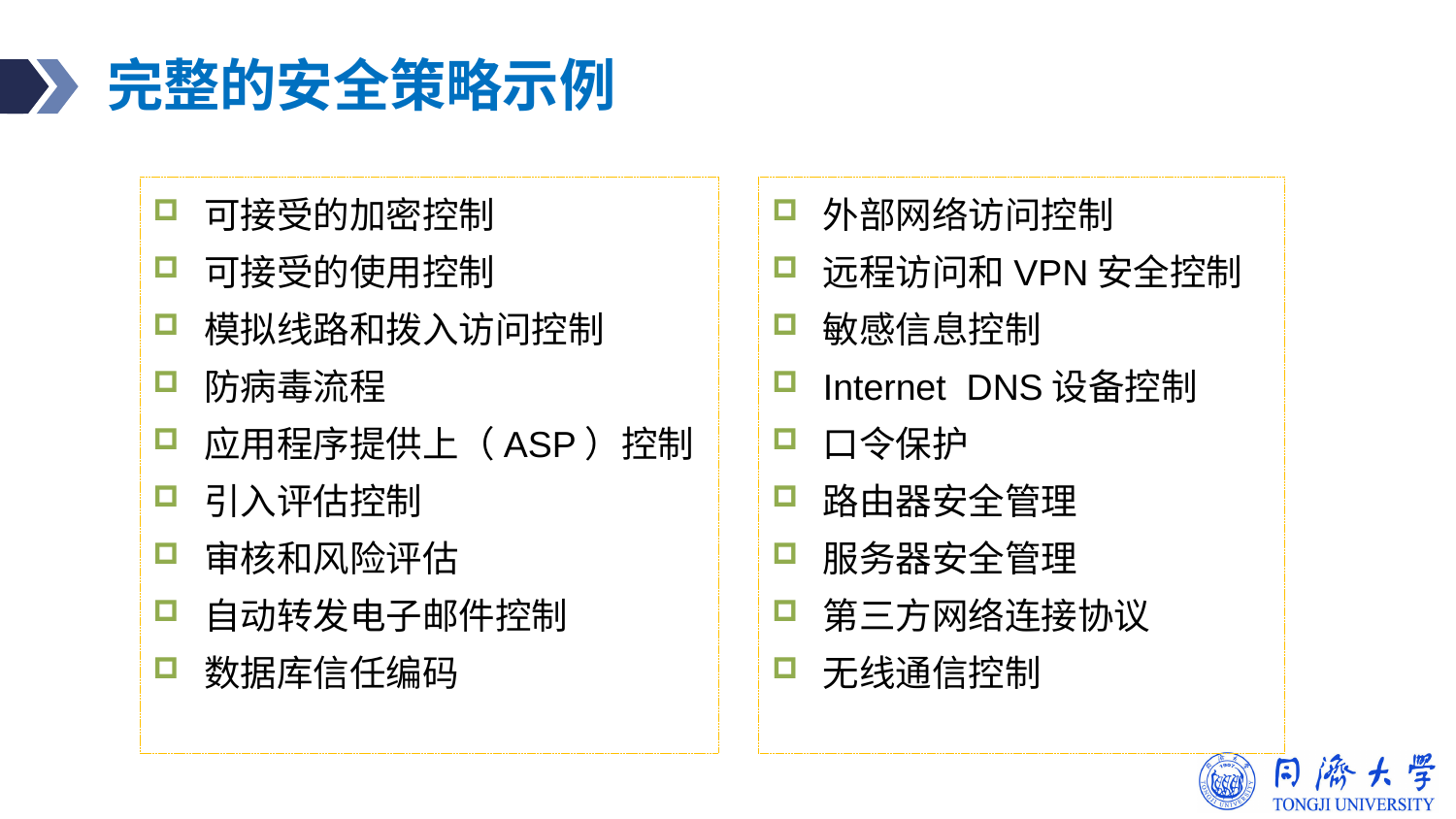

# 完整的安全策略示例
可接受的加密控制
可接受的使用控制
模拟线路和拨入访问控制
防病毒流程
应用程序提供上（ASP）控制
引入评估控制
审核和风险评估
自动转发电子邮件控制
数据库信任编码
外部网络访问控制
远程访问和VPN安全控制
敏感信息控制
Internet  DNS设备控制
口令保护
路由器安全管理
服务器安全管理
第三方网络连接协议
无线通信控制